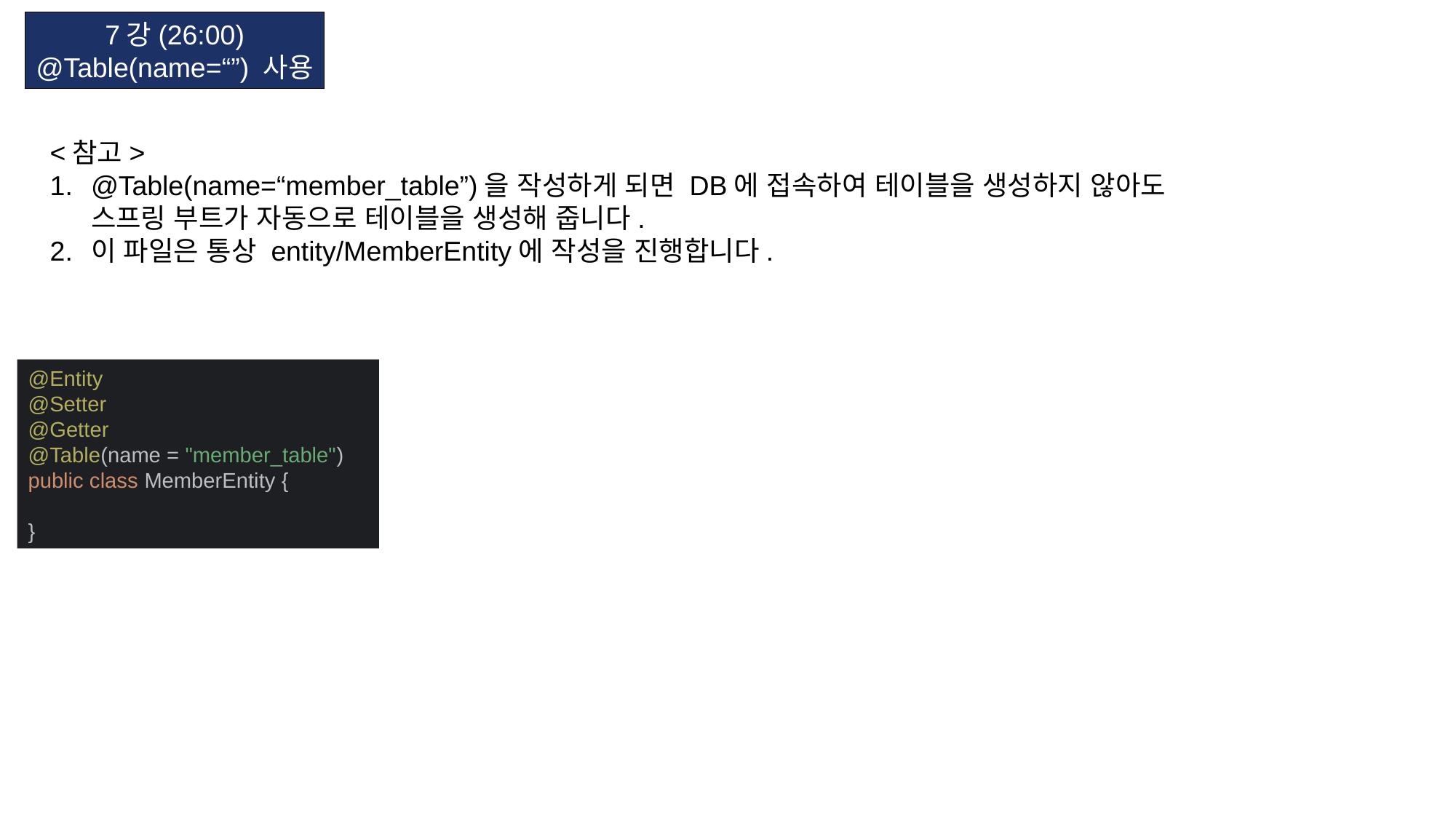

7강(26:00)
@Table(name=“”) 사용
<참고>
@Table(name=“member_table”)을 작성하게 되면 DB에 접속하여 테이블을 생성하지 않아도
스프링 부트가 자동으로 테이블을 생성해 줍니다.
이 파일은 통상 entity/MemberEntity에 작성을 진행합니다.
@Entity
@Setter
@Getter
@Table(name = "member_table")
public class MemberEntity {
}